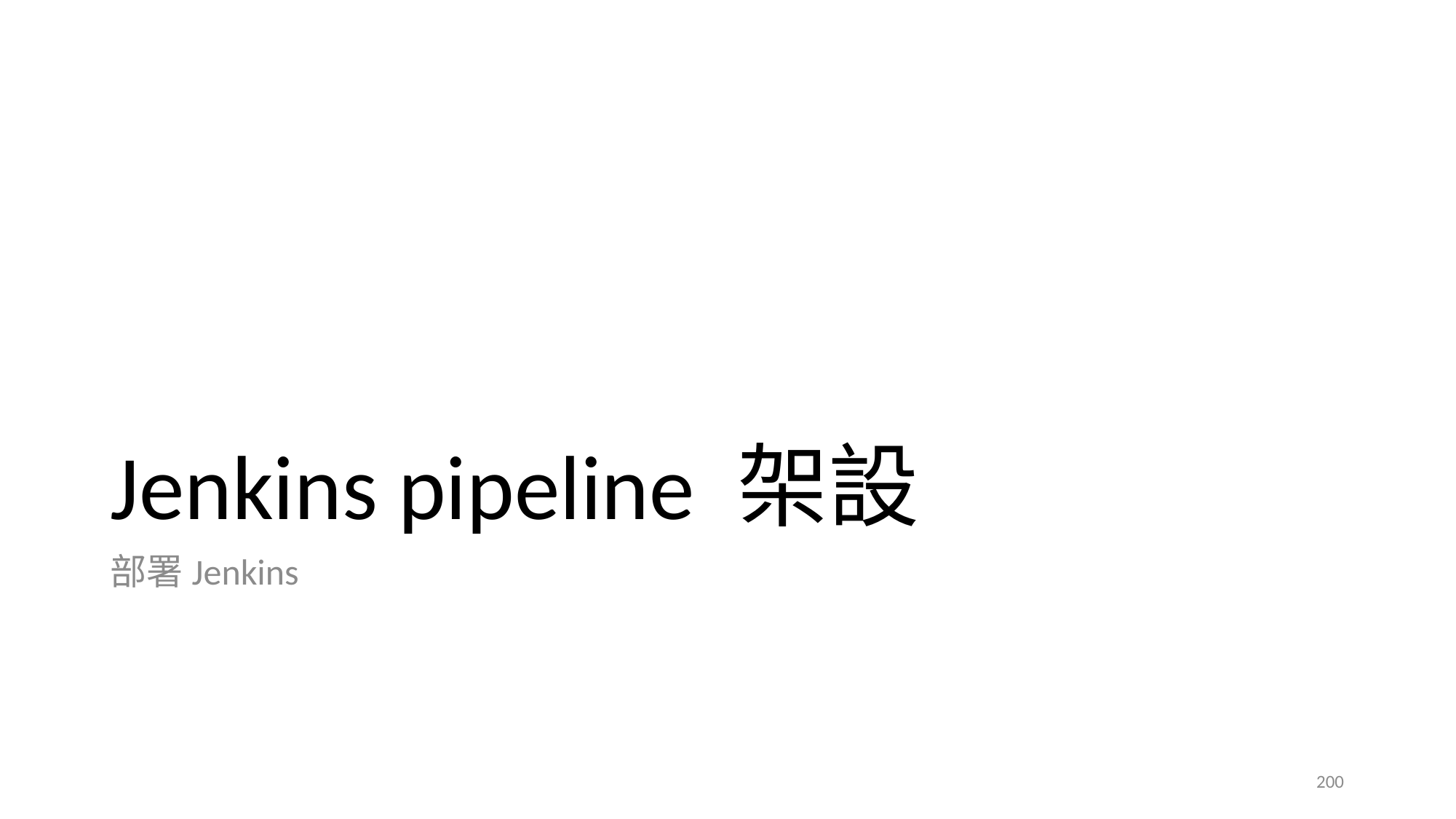

# Jenkins pipeline 架設
2021/4/21
部署Jenkins
200